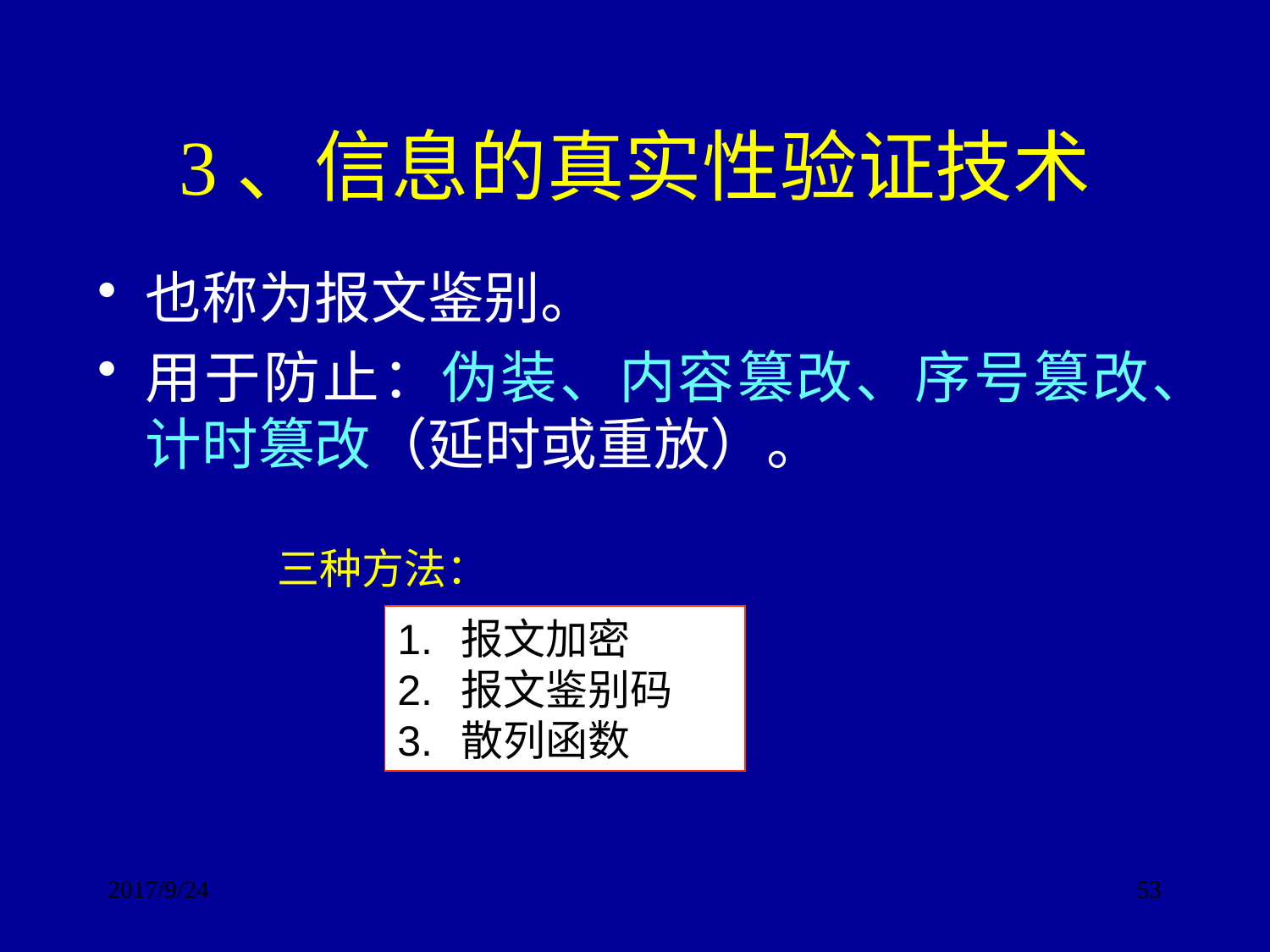

# 3、信息的真实性验证技术
也称为报文鉴别。
用于防止：伪装、内容篡改、序号篡改、计时篡改（延时或重放）。
三种方法：
报文加密
报文鉴别码
散列函数
2017/9/24
53